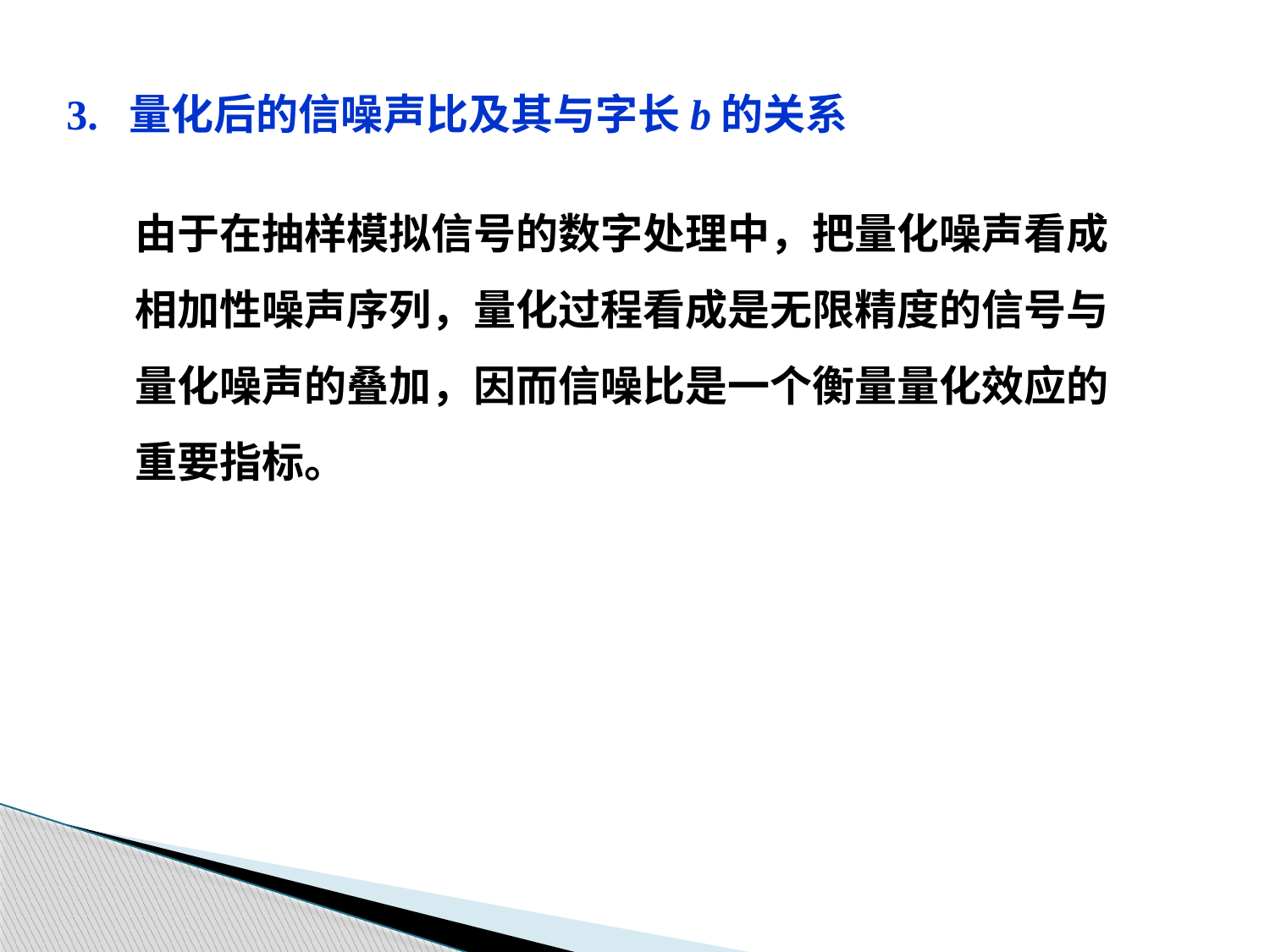

3.  量化后的信噪声比及其与字长b的关系
由于在抽样模拟信号的数字处理中，把量化噪声看成
相加性噪声序列，量化过程看成是无限精度的信号与
量化噪声的叠加，因而信噪比是一个衡量量化效应的
重要指标。